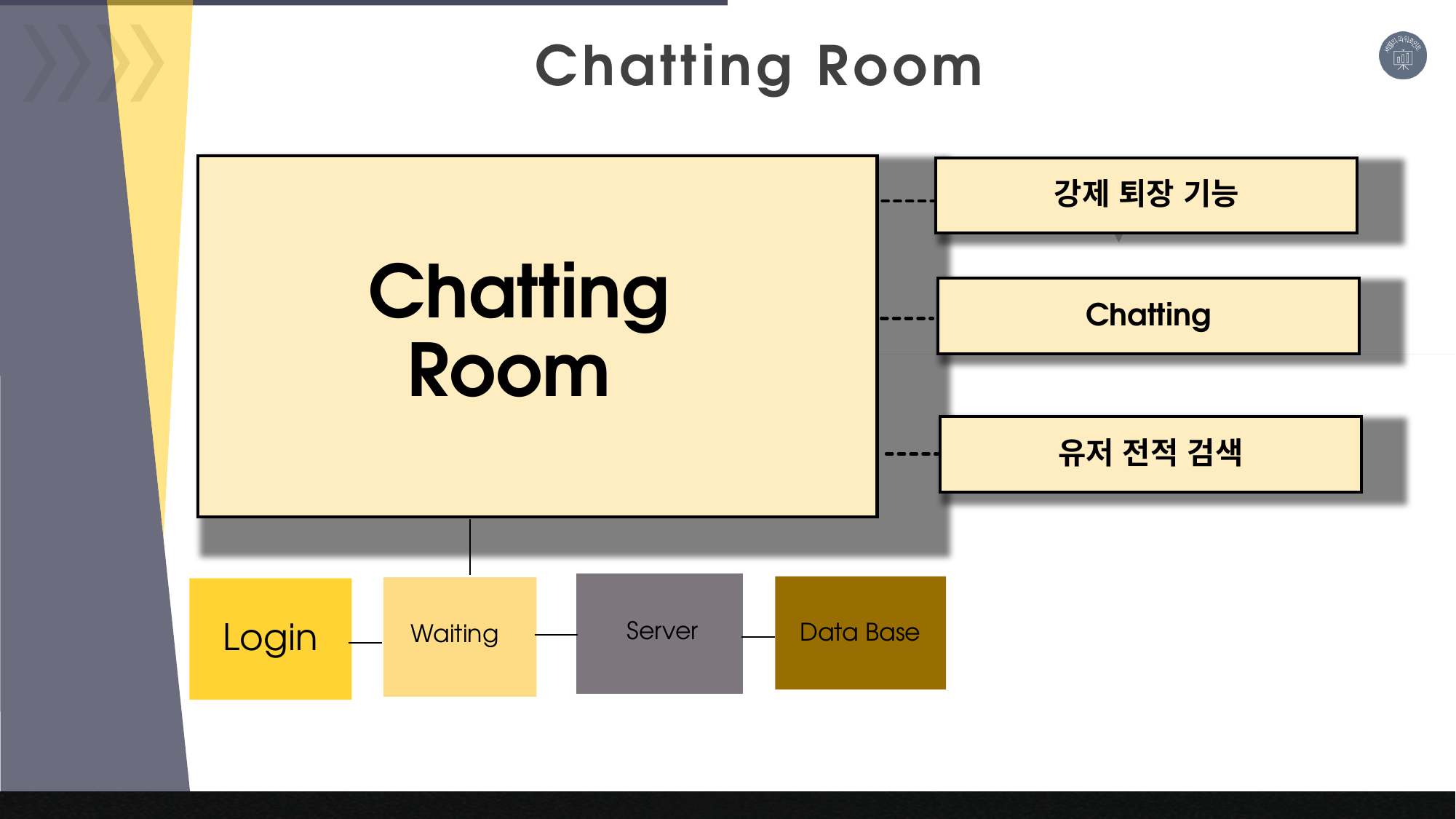

Chatting Room

강제 퇴장 기능
Chatting Room
Chatting
유저 전적 검색

Data Base

Login
Server
Waiting